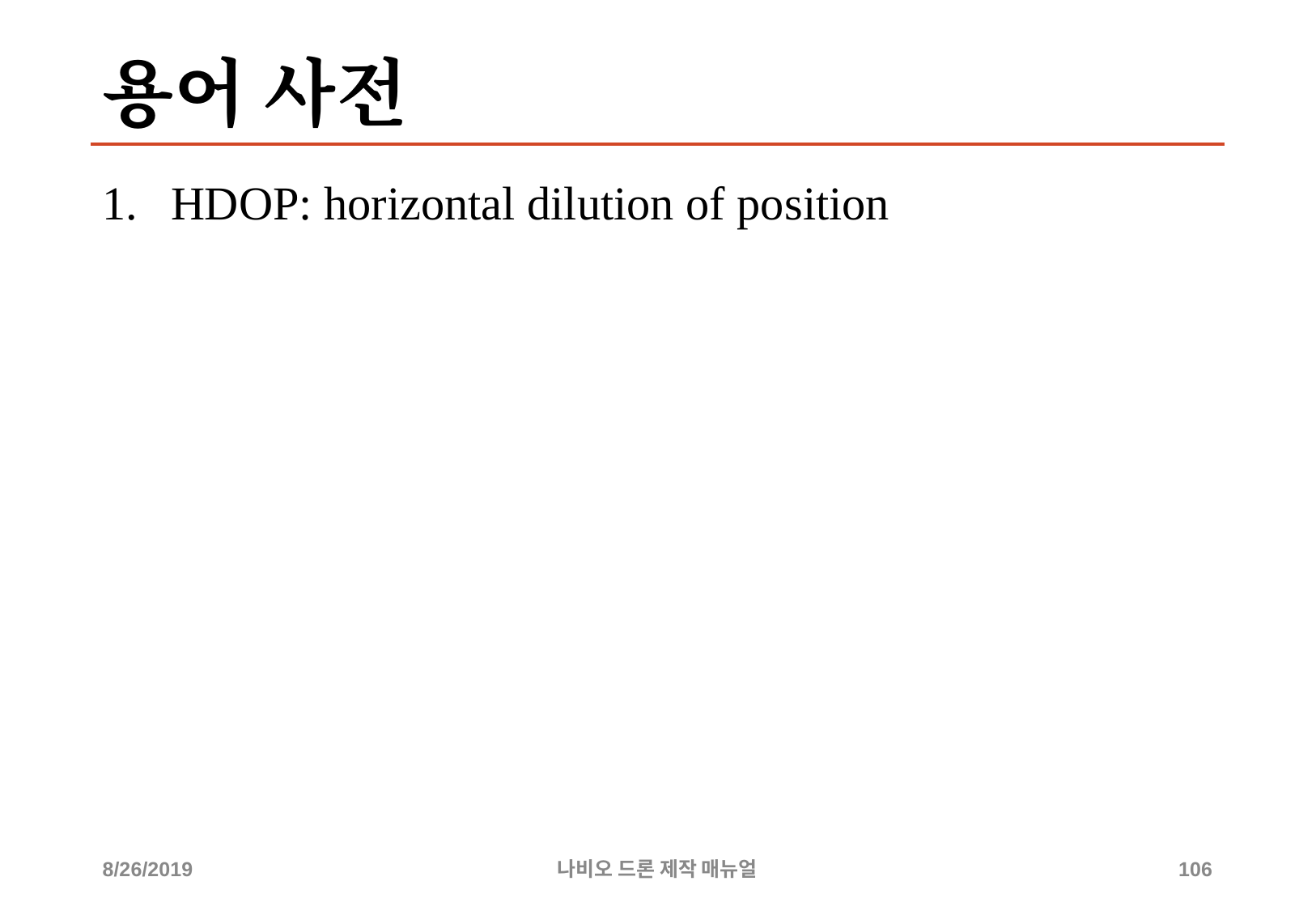

# 용어 사전
HDOP: horizontal dilution of position
8/26/2019
나비오 드론 제작 매뉴얼
106